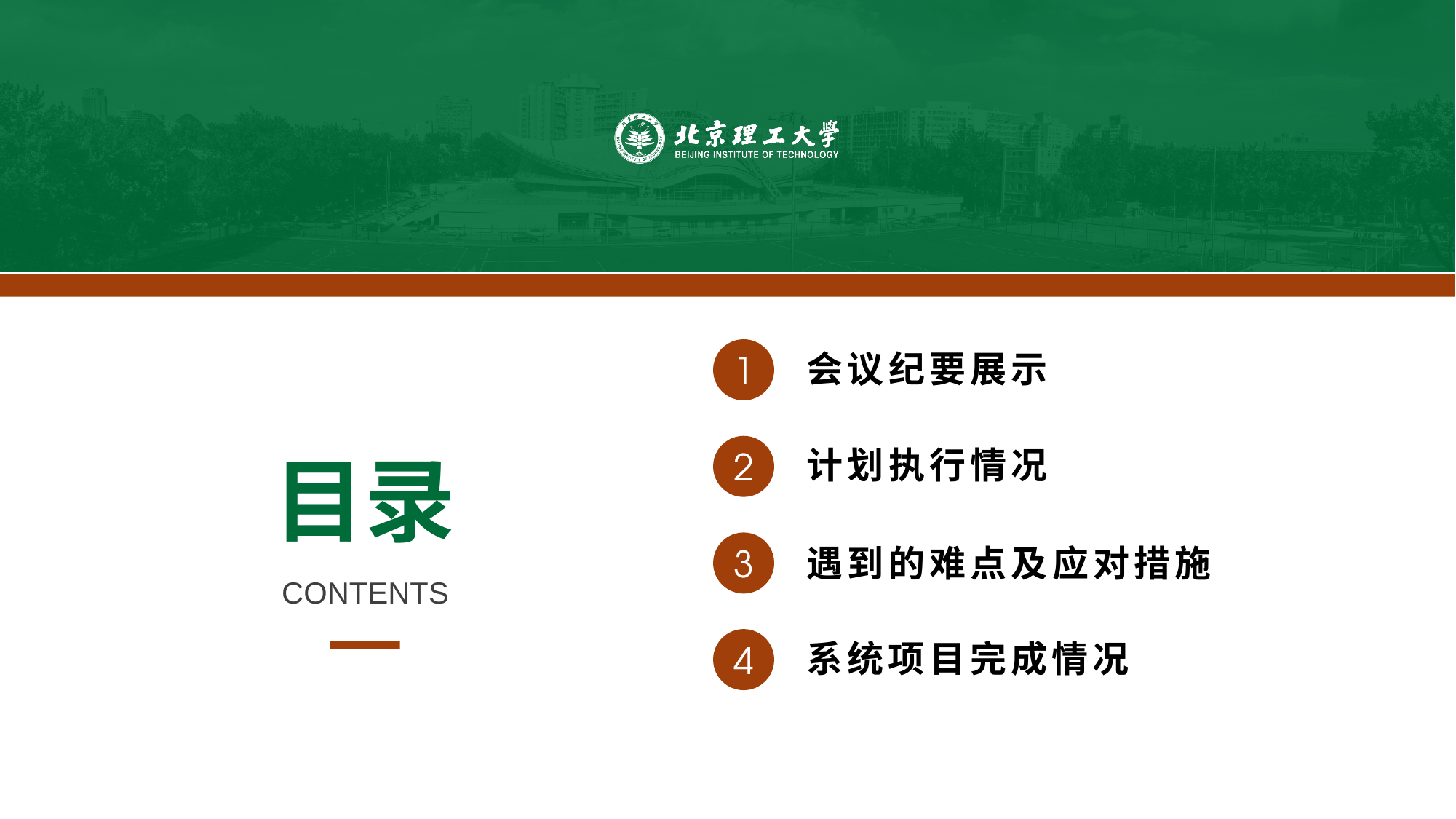

1
会议纪要展示
2
计划执行情况
目录
3
遇到的难点及应对措施
CONTENTS
4
系统项目完成情况